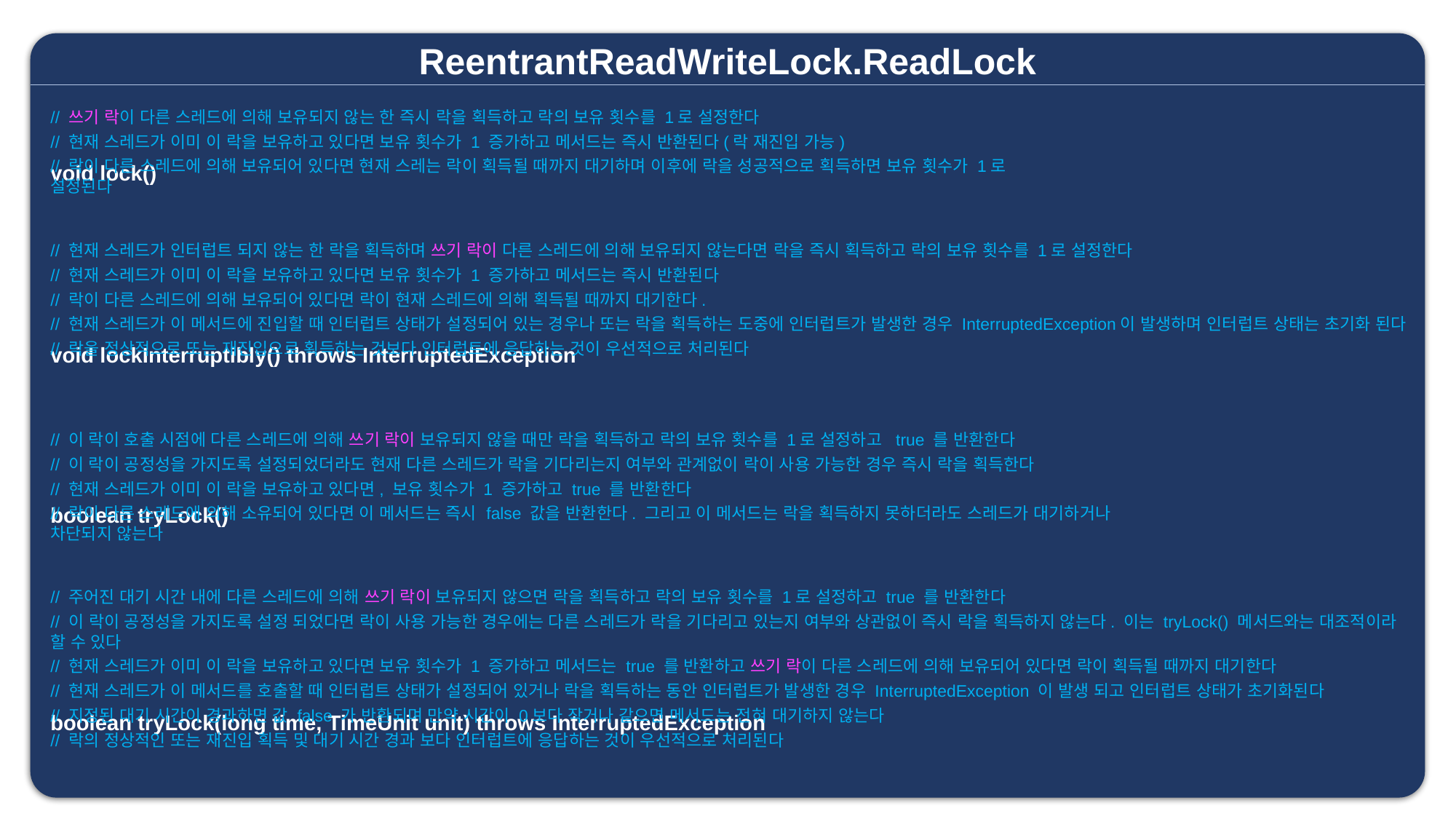

void lock()

void lockInterruptibly() throws InterruptedException

boolean tryLock()

boolean tryLock(long time, TimeUnit unit) throws InterruptedException

ReentrantReadWriteLock.ReadLock
// 쓰기 락이 다른 스레드에 의해 보유되지 않는 한 즉시 락을 획득하고 락의 보유 횟수를 1로 설정한다
// 현재 스레드가 이미 이 락을 보유하고 있다면 보유 횟수가 1 증가하고 메서드는 즉시 반환된다(락 재진입 가능)
// 락이 다른 스레드에 의해 보유되어 있다면 현재 스레는 락이 획득될 때까지 대기하며 이후에 락을 성공적으로 획득하면 보유 횟수가 1로 설정된다
// 현재 스레드가 인터럽트 되지 않는 한 락을 획득하며 쓰기 락이 다른 스레드에 의해 보유되지 않는다면 락을 즉시 획득하고 락의 보유 횟수를 1로 설정한다
// 현재 스레드가 이미 이 락을 보유하고 있다면 보유 횟수가 1 증가하고 메서드는 즉시 반환된다
// 락이 다른 스레드에 의해 보유되어 있다면 락이 현재 스레드에 의해 획득될 때까지 대기한다.
// 현재 스레드가 이 메서드에 진입할 때 인터럽트 상태가 설정되어 있는 경우나 또는 락을 획득하는 도중에 인터럽트가 발생한 경우 InterruptedException이 발생하며 인터럽트 상태는 초기화 된다
// 락을 정상적으로 또는 재진입으로 획득하는 것보다 인터럽트에 응답하는 것이 우선적으로 처리된다
// 이 락이 호출 시점에 다른 스레드에 의해 쓰기 락이 보유되지 않을 때만 락을 획득하고 락의 보유 횟수를 1로 설정하고  true 를 반환한다
// 이 락이 공정성을 가지도록 설정되었더라도 현재 다른 스레드가 락을 기다리는지 여부와 관계없이 락이 사용 가능한 경우 즉시 락을 획득한다
// 현재 스레드가 이미 이 락을 보유하고 있다면, 보유 횟수가 1 증가하고 true 를 반환한다
// 락이 다른 스레드에 의해 소유되어 있다면 이 메서드는 즉시 false 값을 반환한다. 그리고 이 메서드는 락을 획득하지 못하더라도 스레드가 대기하거나 차단되지 않는다
// 주어진 대기 시간 내에 다른 스레드에 의해 쓰기 락이 보유되지 않으면 락을 획득하고 락의 보유 횟수를 1로 설정하고 true 를 반환한다
// 이 락이 공정성을 가지도록 설정 되었다면 락이 사용 가능한 경우에는 다른 스레드가 락을 기다리고 있는지 여부와 상관없이 즉시 락을 획득하지 않는다. 이는 tryLock() 메서드와는 대조적이라 할 수 있다
// 현재 스레드가 이미 이 락을 보유하고 있다면 보유 횟수가 1 증가하고 메서드는 true 를 반환하고 쓰기 락이 다른 스레드에 의해 보유되어 있다면 락이 획득될 때까지 대기한다
// 현재 스레드가 이 메서드를 호출할 때 인터럽트 상태가 설정되어 있거나 락을 획득하는 동안 인터럽트가 발생한 경우 InterruptedException 이 발생 되고 인터럽트 상태가 초기화된다
// 지정된 대기 시간이 경과하면 값 false 가 반환되며 만약 시간이 0보다 작거나 같으면 메서드는 전혀 대기하지 않는다
// 락의 정상적인 또는 재진입 획득 및 대기 시간 경과 보다 인터럽트에 응답하는 것이 우선적으로 처리된다